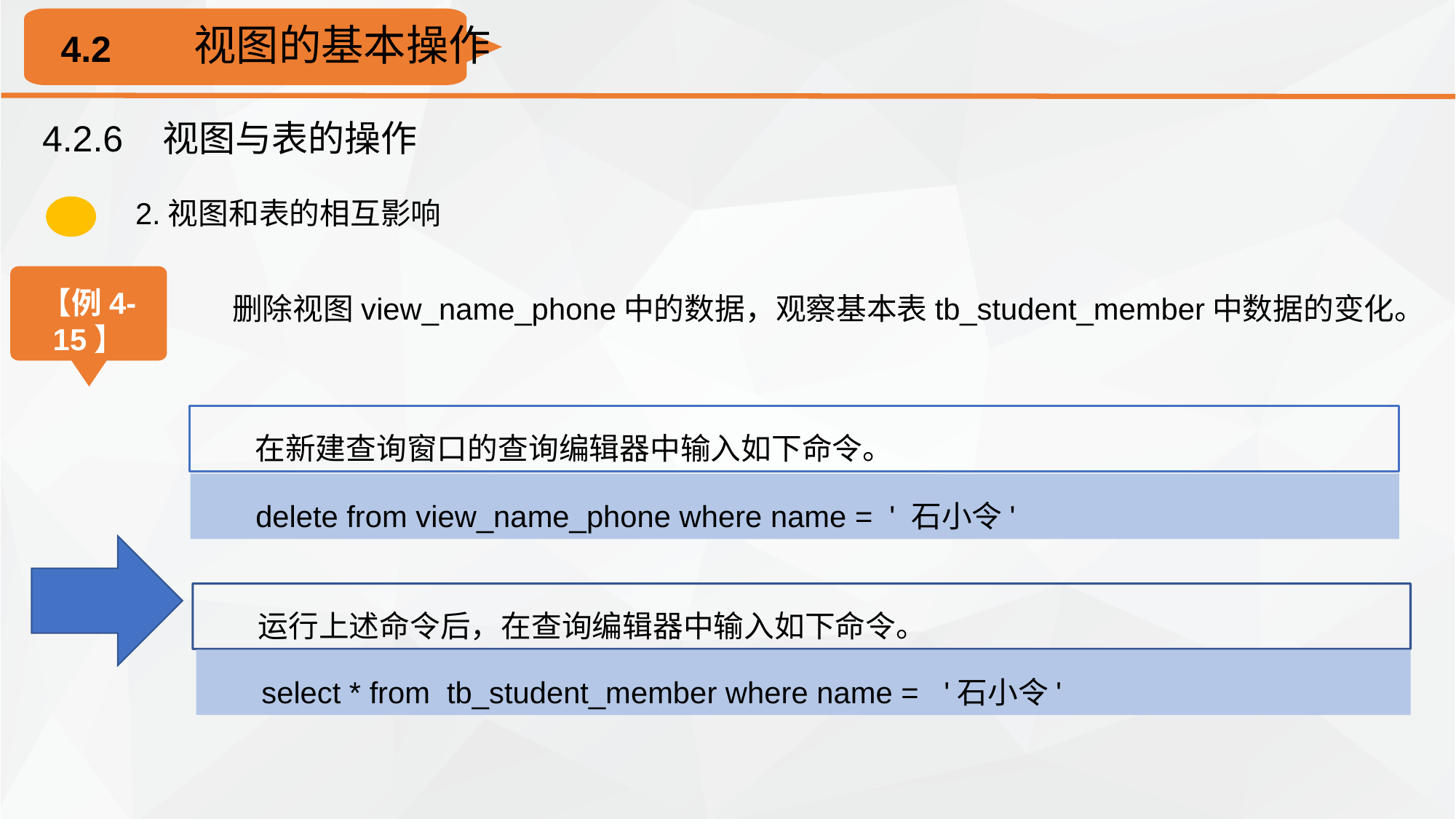

视图的基本操作
4.2
4.2.6   视图与表的操作
2.视图和表的相互影响

【例4-15】
删除视图view_name_phone中的数据，观察基本表tb_student_member中数据的变化。
在新建查询窗口的查询编辑器中输入如下命令。
delete from view_name_phone where name =  ' 石小令'

运行上述命令后，在查询编辑器中输入如下命令。
select * from  tb_student_member where name =   '石小令'